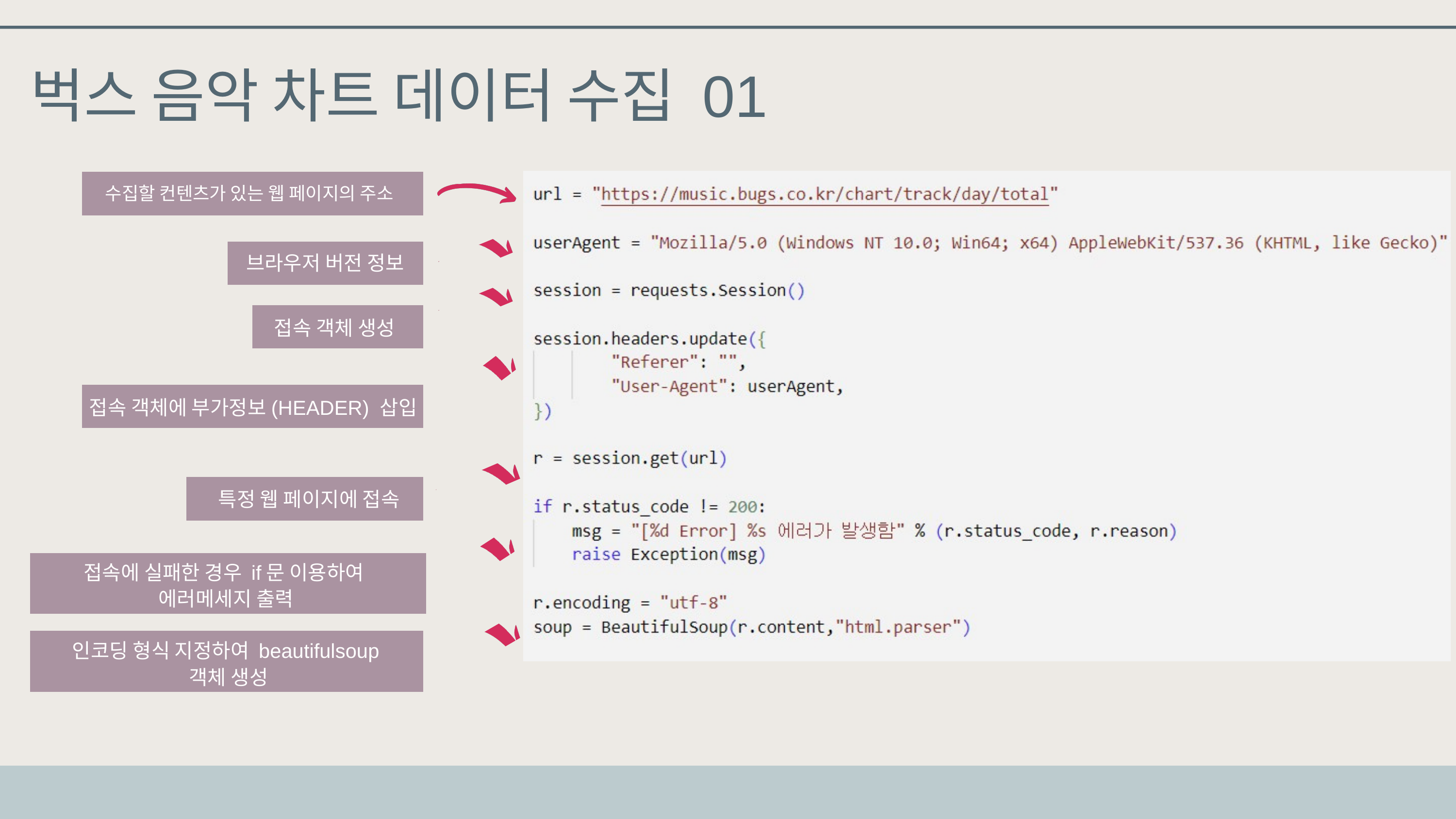

벅스 음악 차트 데이터 수집 01
수집할 컨텐츠가 있는 웹 페이지의 주소

브라우저 버전 정보

접속 객체 생성

접속 객체에 부가정보(HEADER) 삽입

특정 웹 페이지에 접속

접속에 실패한 경우 if문 이용하여
에러메세지 출력

인코딩 형식 지정하여 beautifulsoup
객체 생성